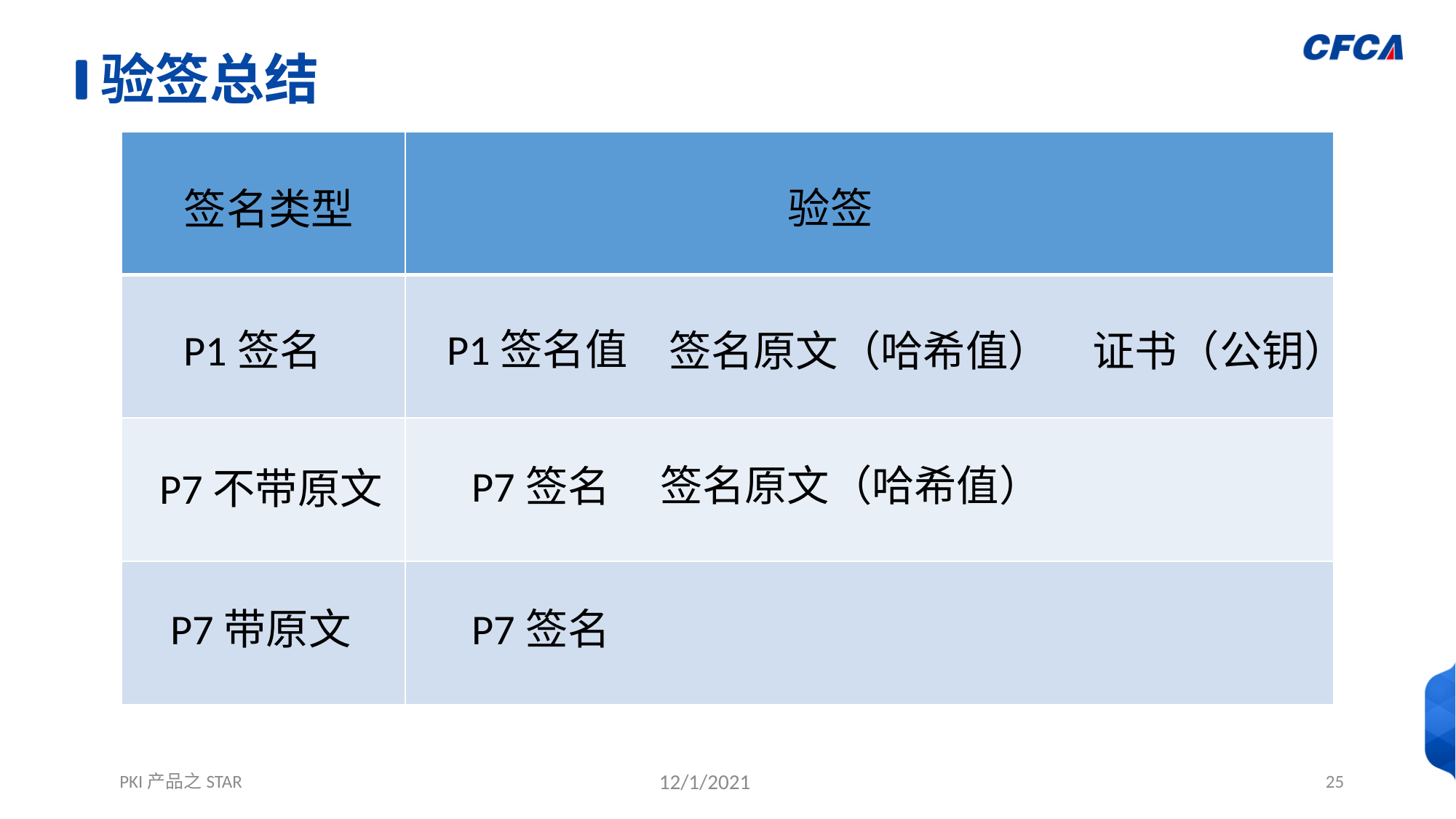

# 验签总结
|  |  |
| --- | --- |
|  |  |
|  |  |
|  |  |
验签
签名类型
P1签名值
P1签名
签名原文（哈希值）
证书（公钥）
签名原文（哈希值）
P7签名
P7不带原文
P7带原文
P7签名
PKI产品之STAR
12/1/2021
25